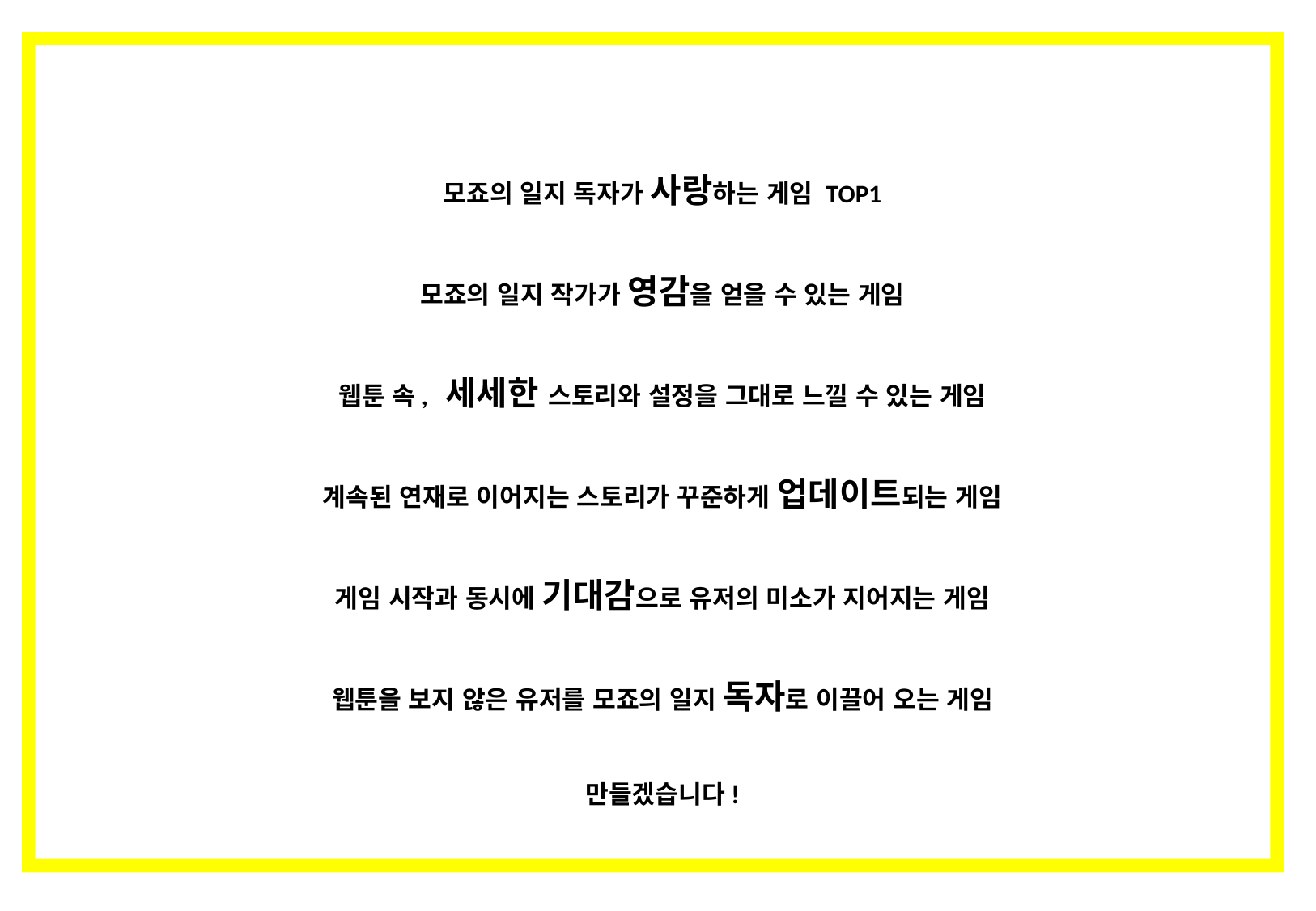

모죠의 일지 독자가 사랑하는 게임 TOP1
모죠의 일지 작가가 영감을 얻을 수 있는 게임
웹툰 속,  세세한 스토리와 설정을 그대로 느낄 수 있는 게임
계속된 연재로 이어지는 스토리가 꾸준하게 업데이트되는 게임
게임 시작과 동시에 기대감으로 유저의 미소가 지어지는 게임
웹툰을 보지 않은 유저를 모죠의 일지 독자로 이끌어 오는 게임
만들겠습니다!